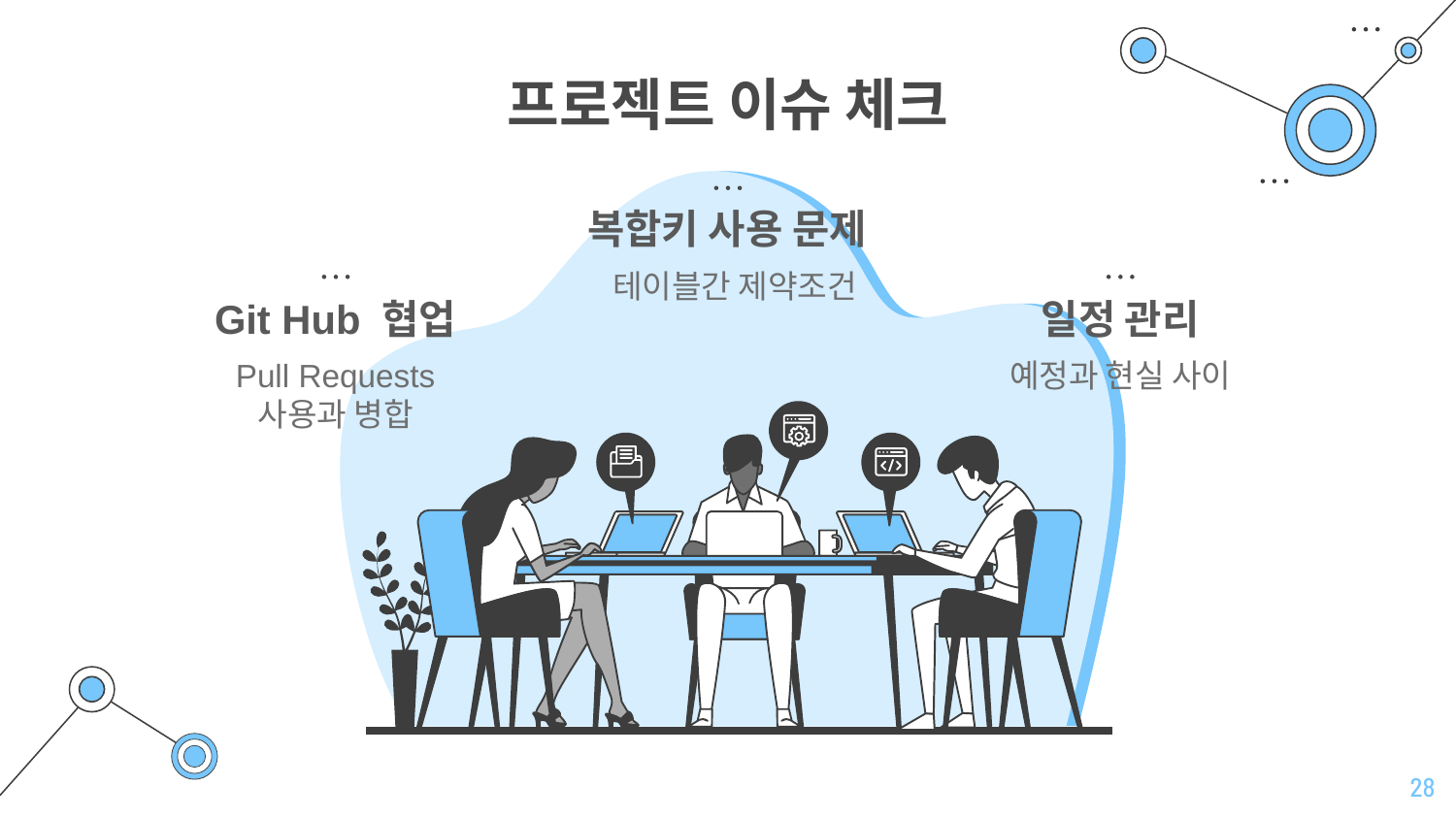

# 프로젝트 이슈 체크

복합키 사용 문제
테이블간 제약조건

Git Hub 협업
일정 관리
예정과 현실 사이
Pull Requests
사용과 병합

28